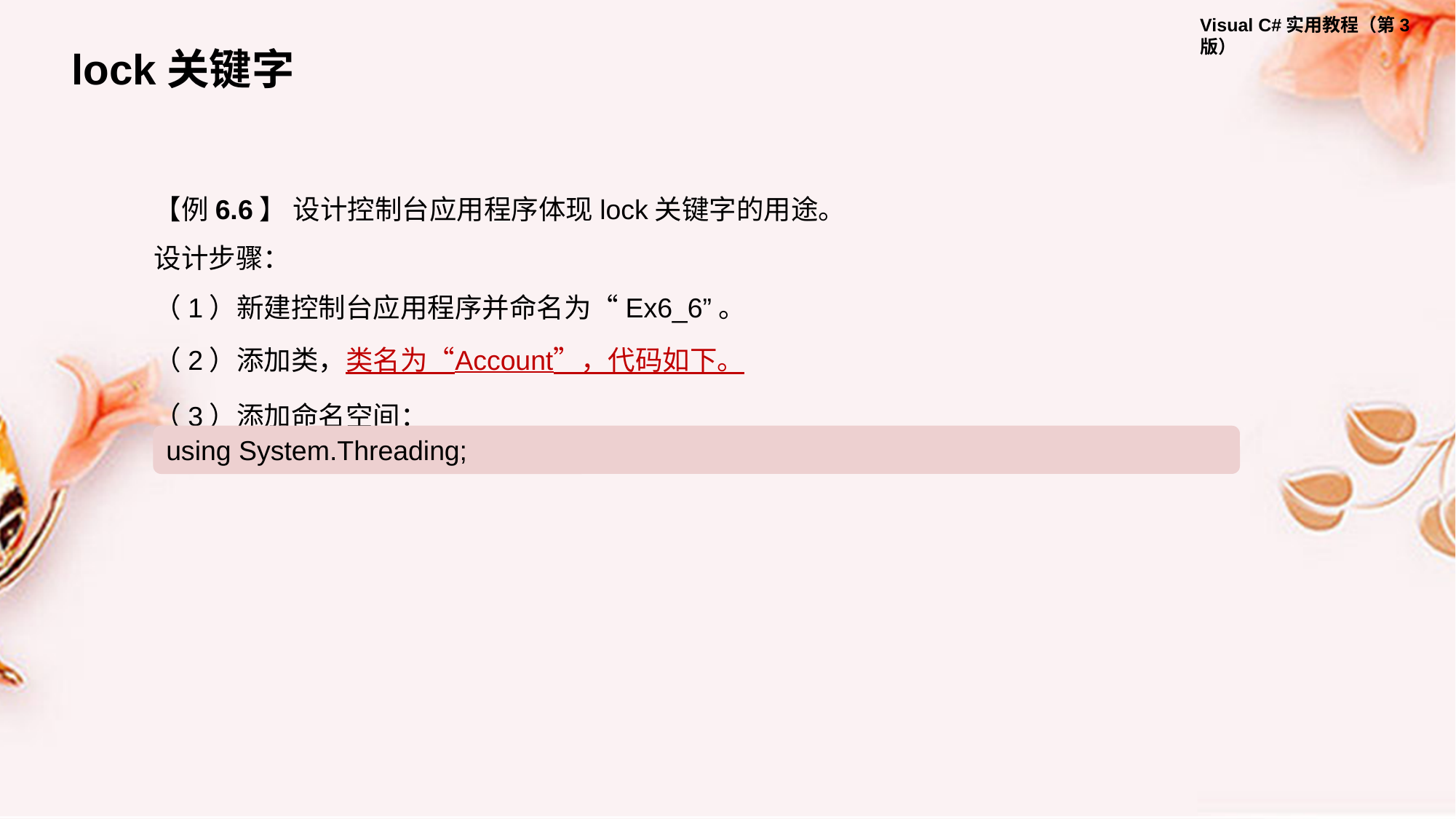

lock关键字
【例6.6】 设计控制台应用程序体现lock关键字的用途。
设计步骤：
（1）新建控制台应用程序并命名为“Ex6_6”。
（2）添加类，类名为“Account”，代码如下。
（3）添加命名空间：
using System.Threading;